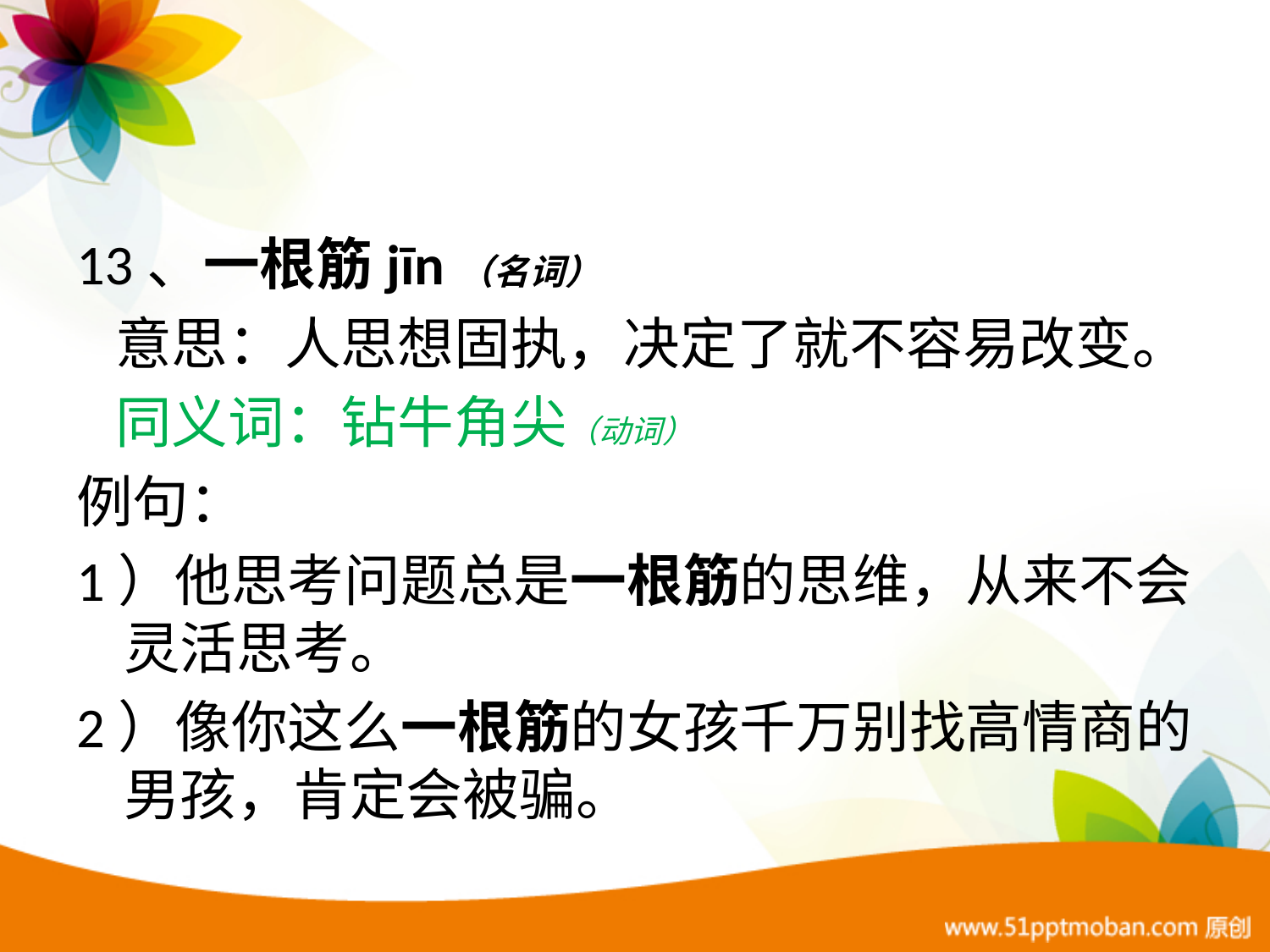

#
13、一根筋jīn（名词）
  意思：人思想固执，决定了就不容易改变。
  同义词：钻牛角尖（动词）
例句：
1）他思考问题总是一根筋的思维，从来不会灵活思考。
2）像你这么一根筋的女孩千万别找高情商的男孩，肯定会被骗。